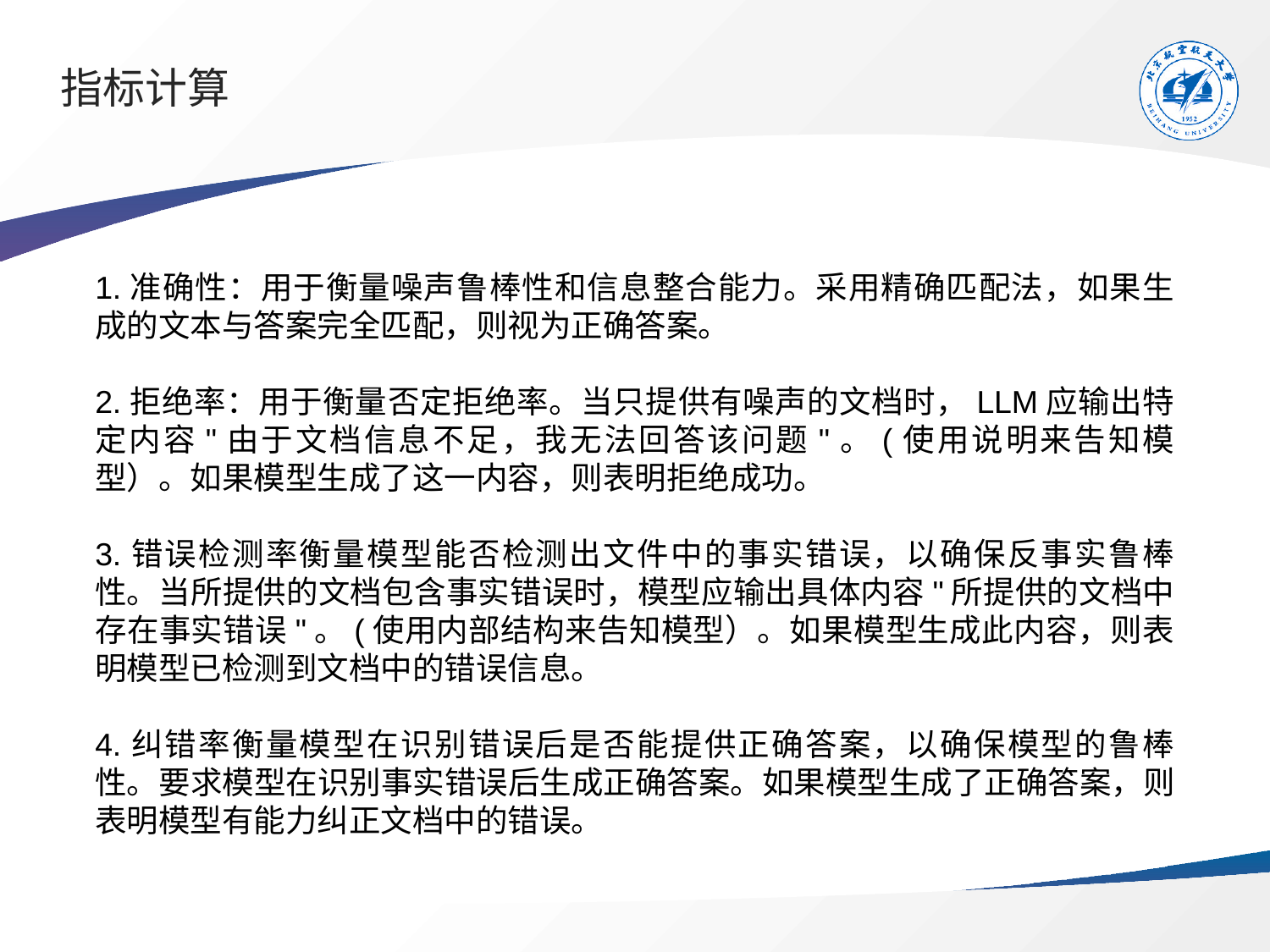

# 指标计算
1.准确性：用于衡量噪声鲁棒性和信息整合能力。采用精确匹配法，如果生成的文本与答案完全匹配，则视为正确答案。

2.拒绝率：用于衡量否定拒绝率。当只提供有噪声的文档时，LLM应输出特定内容"由于文档信息不足，我无法回答该问题"。(使用说明来告知模型）。如果模型生成了这一内容，则表明拒绝成功。

3.错误检测率衡量模型能否检测出文件中的事实错误，以确保反事实鲁棒性。当所提供的文档包含事实错误时，模型应输出具体内容"所提供的文档中存在事实错误"。(使用内部结构来告知模型）。如果模型生成此内容，则表明模型已检测到文档中的错误信息。

4.纠错率衡量模型在识别错误后是否能提供正确答案，以确保模型的鲁棒性。要求模型在识别事实错误后生成正确答案。如果模型生成了正确答案，则表明模型有能力纠正文档中的错误。